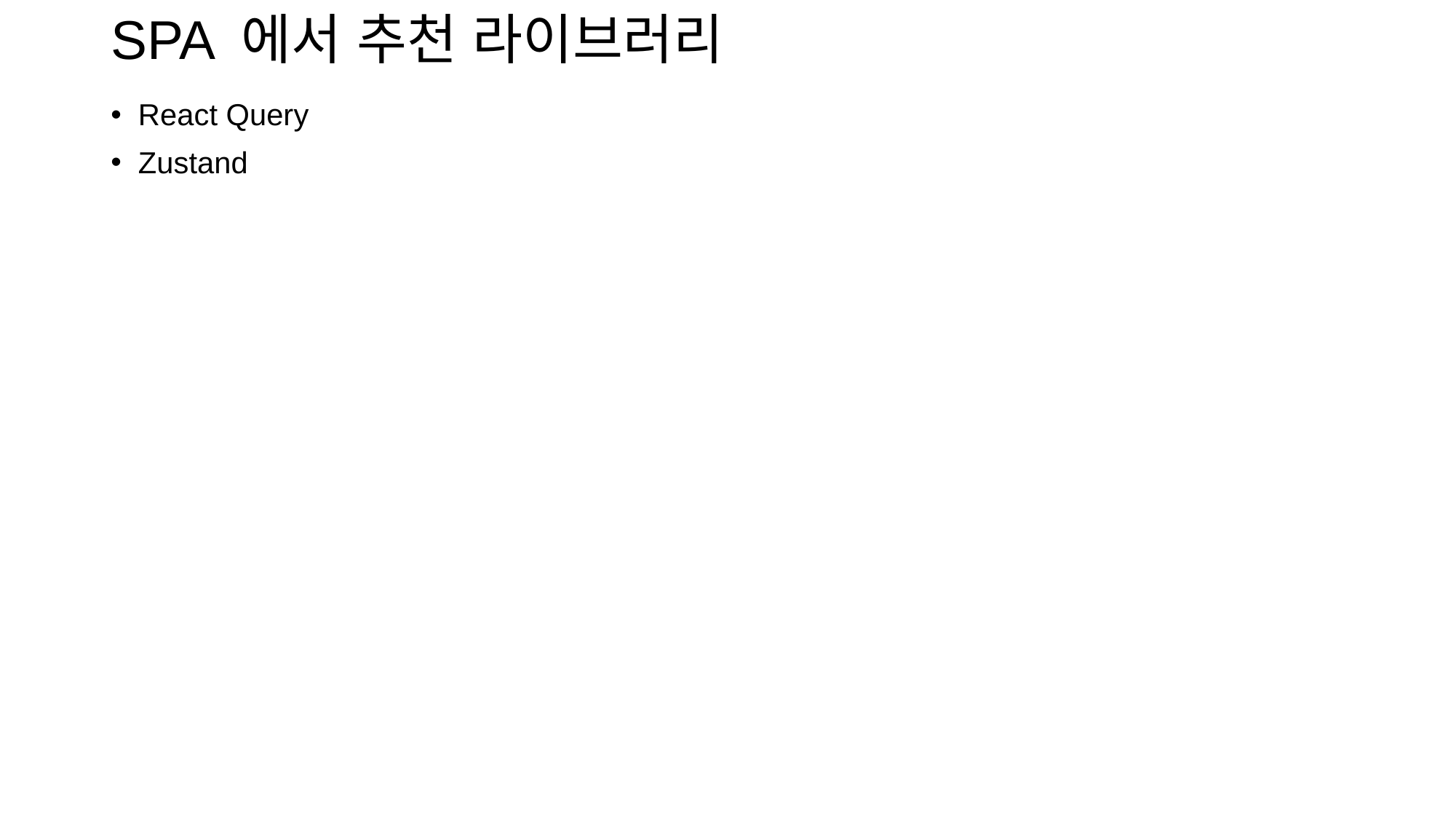

# SPA 에서 추천 라이브러리
React Query
Zustand